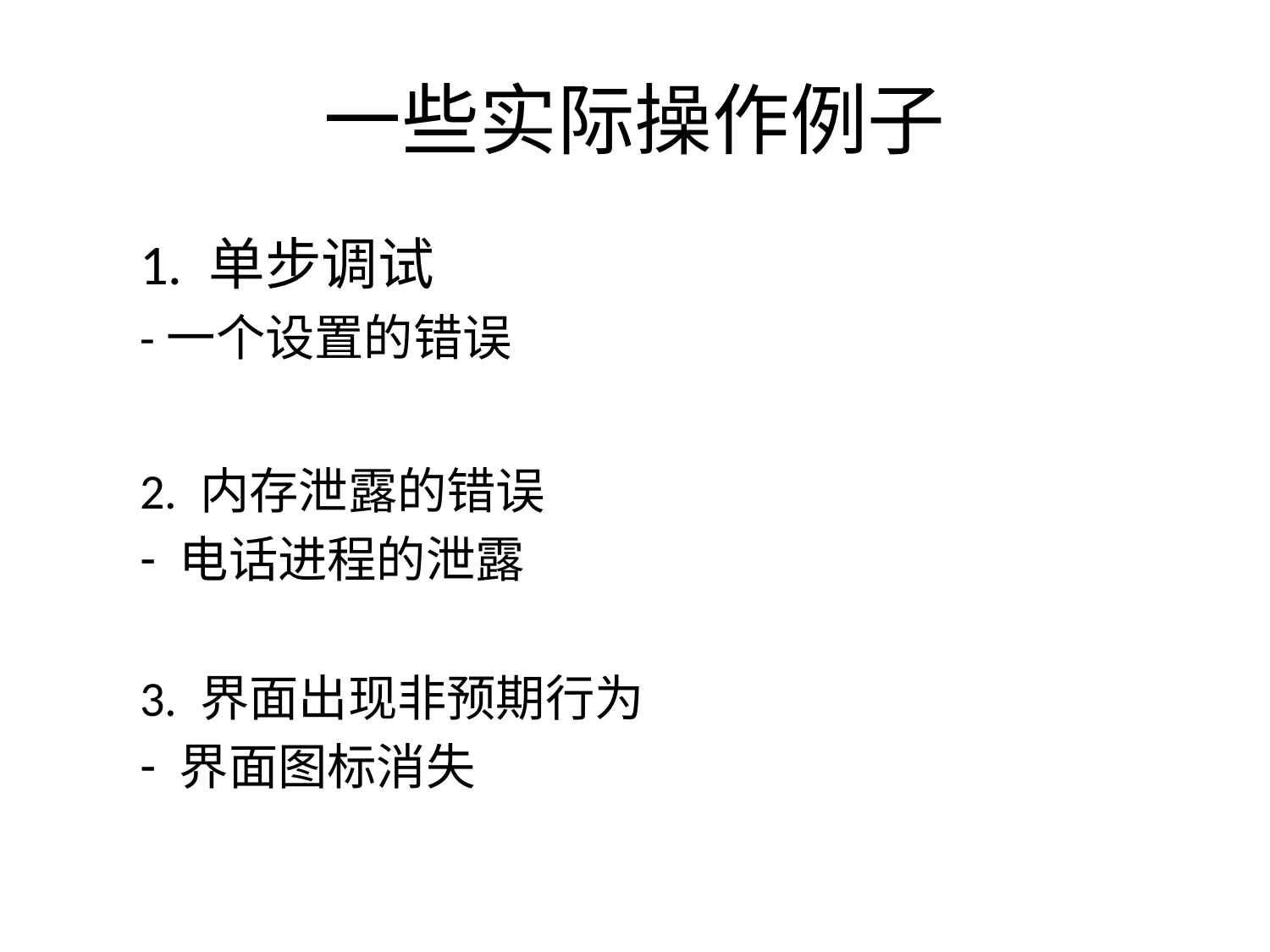

# 一些实际操作例子
     1. 单步调试
-一个设置的错误

2. 内存泄露的错误
电话进程的泄露

3. 界面出现非预期行为
界面图标消失